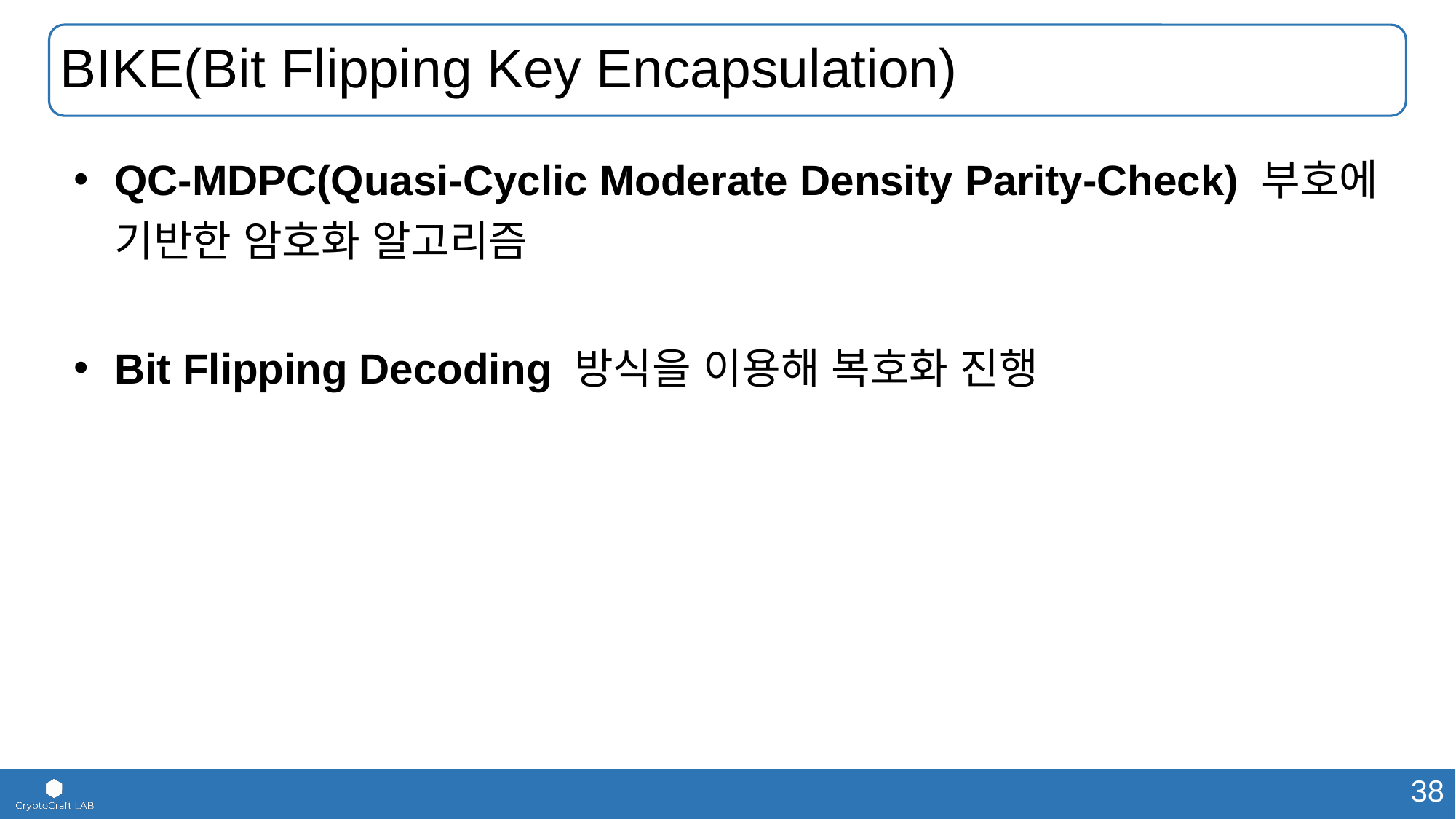

# BIKE(Bit Flipping Key Encapsulation)
QC-MDPC(Quasi-Cyclic Moderate Density Parity-Check) 부호에
기반한 암호화 알고리즘
Bit Flipping Decoding 방식을 이용해 복호화 진행